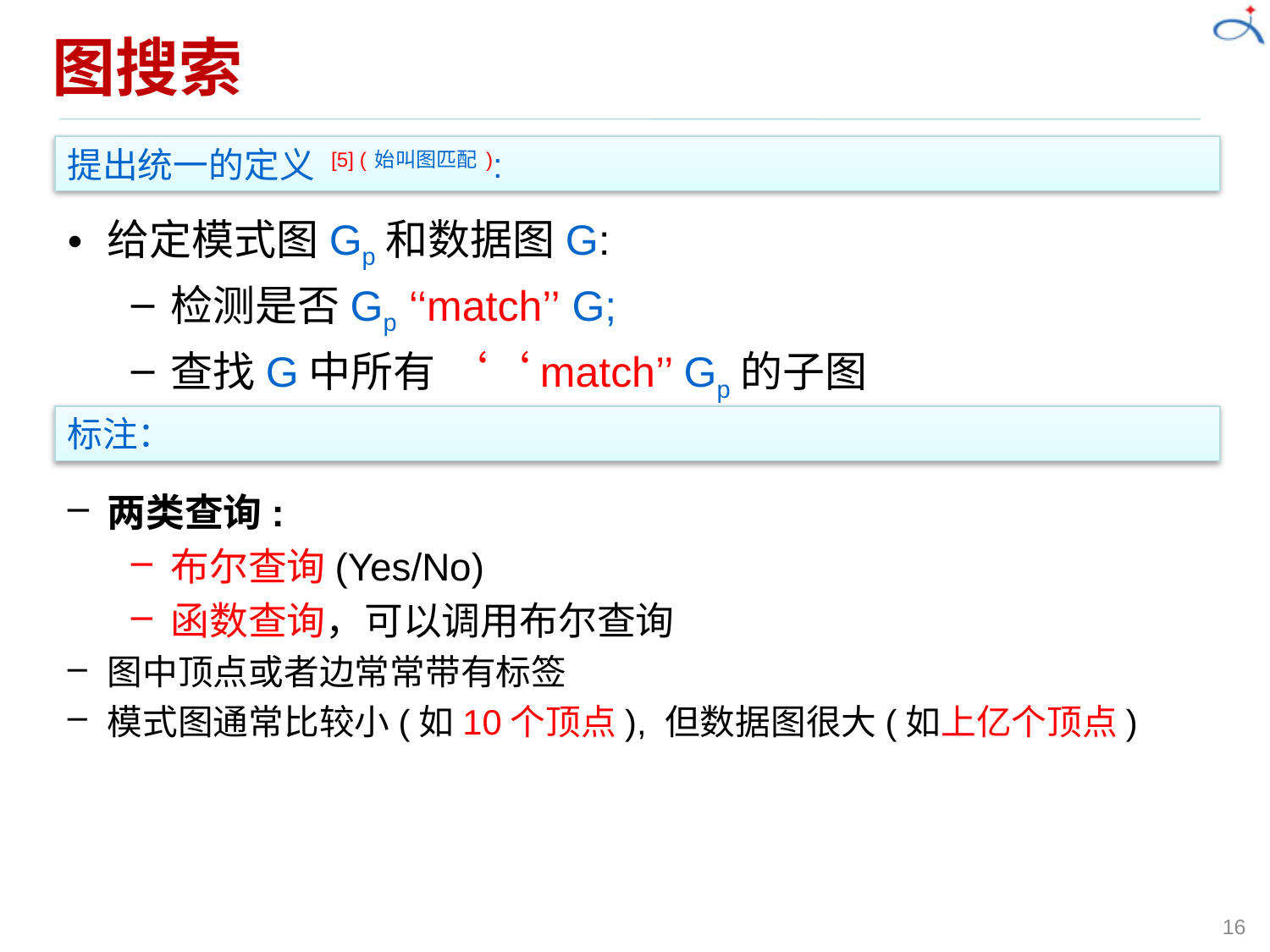

# 图搜索
提出统一的定义 [5] (始叫图匹配):
给定模式图Gp和数据图G:
检测是否Gp ‘‘match’’ G;
查找G中所有 ‘‘match’’ Gp的子图

标注：
两类查询:
布尔查询(Yes/No)
函数查询，可以调用布尔查询
图中顶点或者边常常带有标签
模式图通常比较小(如10个顶点), 但数据图很大(如上亿个顶点)

16